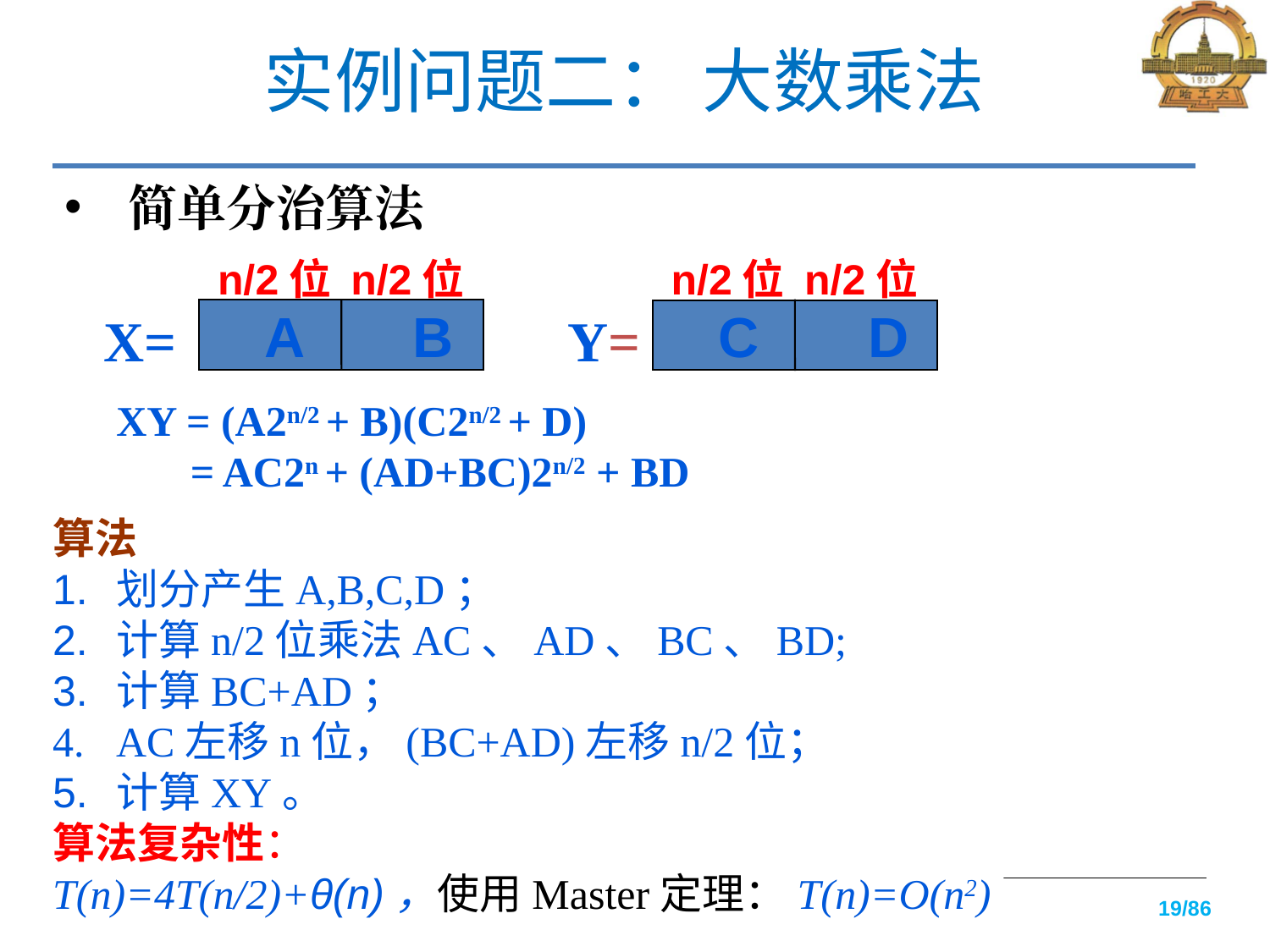

# 实例问题二： 大数乘法
简单分治算法
n/2位
n/2位
n/2位
n/2位
X=
Y=
      A       B

      C       D

XY = (A2n/2 + B)(C2n/2 + D)
       = AC2n + (AD+BC)2n/2 + BD
算法
划分产生A,B,C,D；
计算n/2位乘法AC、AD、BC、BD;
计算BC+AD；
AC左移n位，(BC+AD)左移n/2位；
计算XY。
算法复杂性：
T(n)=4T(n/2)+θ(n)，使用Master定理：T(n)=O(n2)